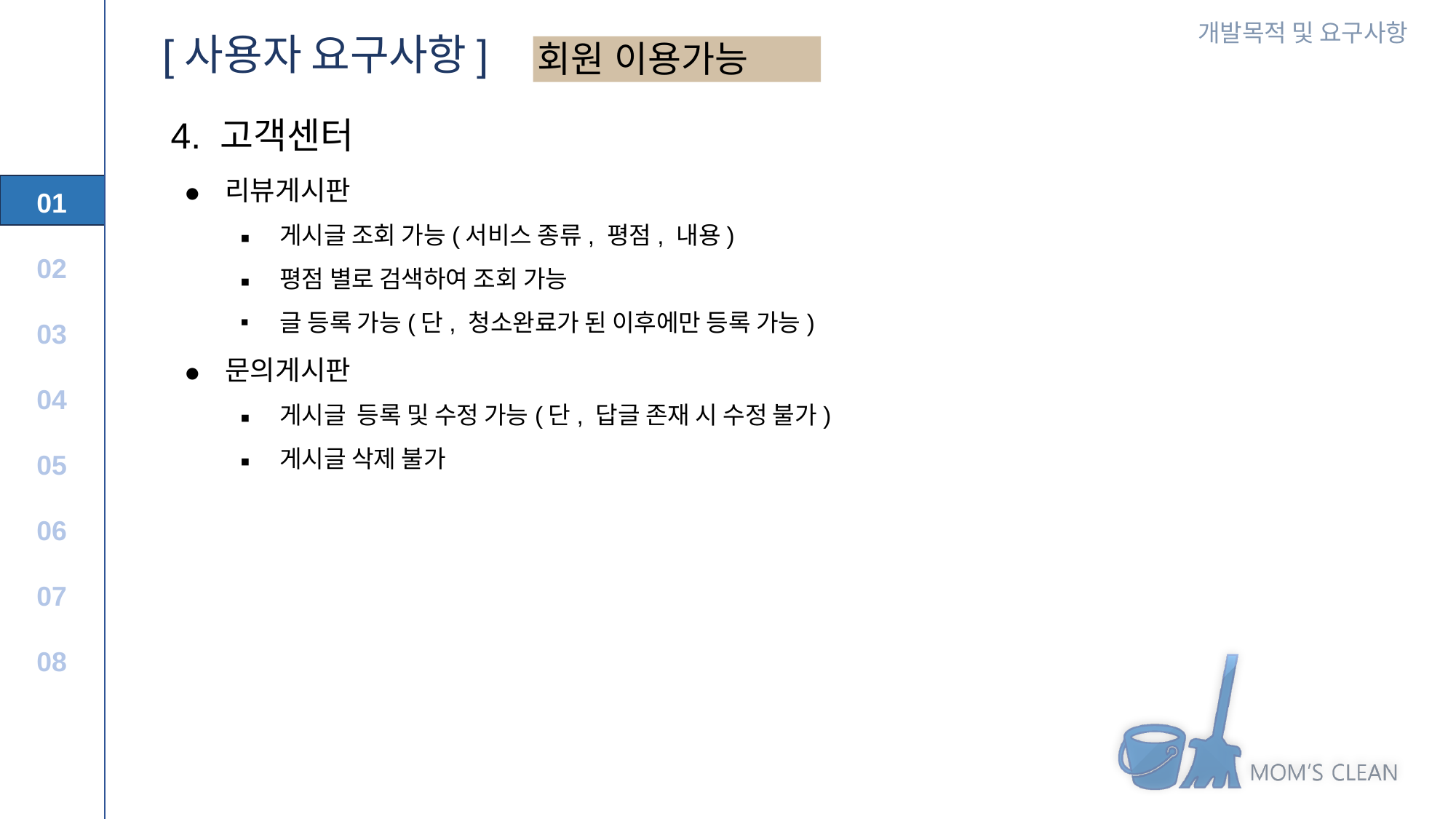

[사용자 요구사항]

회원 이용가능

4. 고객센터
리뷰게시판
게시글 조회 가능(서비스 종류, 평점, 내용)
평점 별로 검색하여 조회 가능
글 등록 가능(단, 청소완료가 된 이후에만 등록 가능)
문의게시판
게시글  등록 및 수정 가능(단, 답글 존재 시 수정 불가)
게시글 삭제 불가